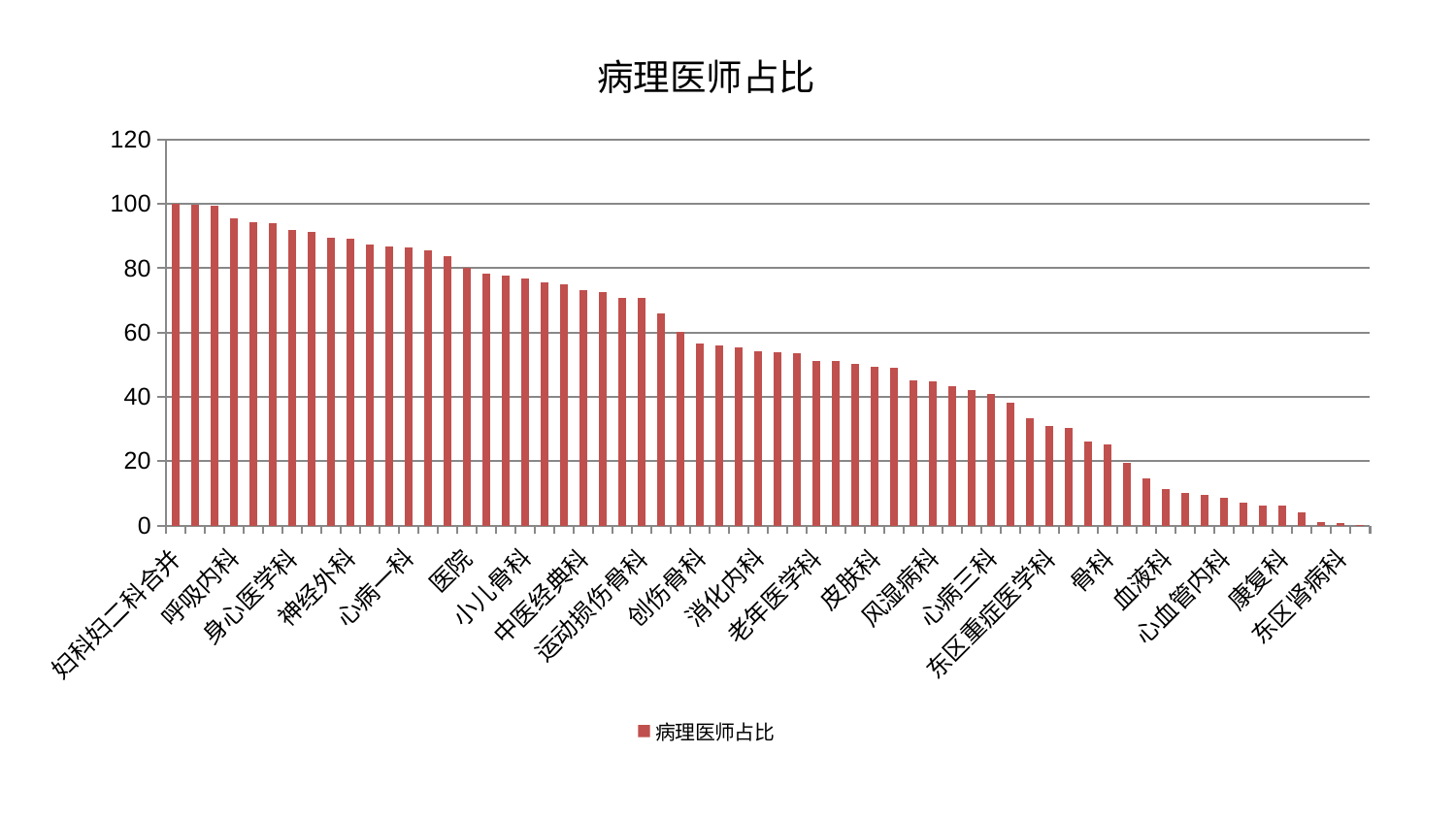

### Chart: 病理医师占比

| Category | 病理医师占比 |
|---|---|
| 妇科妇二科合并 | 99.99999999999999 |
| 小儿推拿科 | 99.77858910916525 |
| 妇科 | 99.57070703277292 |
| 呼吸内科 | 95.49123773492734 |
| 心病四科 | 94.24731118819759 |
| 综合内科 | 94.15769441340055 |
| 身心医学科 | 92.05200709527503 |
| 口腔科 | 91.38742042460859 |
| 肿瘤内科 | 89.52978103519808 |
| 神经外科 | 89.23320508219764 |
| 神经内科 | 87.37823011812269 |
| 脊柱骨科 | 86.72193040865072 |
| 心病一科 | 86.59033580119663 |
| 关节骨科 | 85.70868748481067 |
| 产科 | 83.75048743373402 |
| 医院 | 80.17836996098916 |
| 胸外科 | 78.29365054638298 |
| 儿科 | 77.82861579624254 |
| 小儿骨科 | 76.69172503301215 |
| 肛肠科 | 75.55572367834793 |
| 重症医学科 | 75.09795861201373 |
| 中医经典科 | 73.14400961964554 |
| 美容皮肤科 | 72.44464135327839 |
| 脾胃科消化科合并 | 70.86750459571452 |
| 运动损伤骨科 | 70.75771037642676 |
| 耳鼻喉科 | 66.0482911993872 |
| 脑病三科 | 60.29405261566498 |
| 创伤骨科 | 56.46827792516368 |
| 男科 | 55.93500531020615 |
| 肾病科 | 55.24572725867833 |
| 消化内科 | 54.173868454219566 |
| 眼科 | 53.734894683225086 |
| 西区重症医学科 | 53.709939547896084 |
| 老年医学科 | 51.26329885793925 |
| 妇二科 | 51.18749990455404 |
| 显微骨科 | 50.132932524831176 |
| 皮肤科 | 49.344413863843805 |
| 治未病中心 | 49.0132400728845 |
| 肾脏内科 | 45.237772858799005 |
| 风湿病科 | 44.70897587413747 |
| 心病二科 | 43.29206848547314 |
| 脑病二科 | 42.24469282901097 |
| 心病三科 | 40.90303919137598 |
| 乳腺甲状腺外科 | 38.06448141541716 |
| 普通外科 | 33.42010808006178 |
| 东区重症医学科 | 30.82460092948725 |
| 脑病一科 | 30.280079581397917 |
| 推拿科 | 26.22872401751776 |
| 骨科 | 25.326910867479576 |
| 内分泌科 | 19.530986527318166 |
| 肝病科 | 14.563393125739273 |
| 血液科 | 11.380370141206 |
| 微创骨科 | 10.253782788533643 |
| 泌尿外科 | 9.612896962713021 |
| 心血管内科 | 8.46305730653327 |
| 脾胃病科 | 7.0560496298314455 |
| 针灸科 | 6.217285721416977 |
| 康复科 | 6.076476100874307 |
| 中医外治中心 | 3.9962913750488833 |
| 肝胆外科 | 1.096757308282374 |
| 东区肾病科 | 0.8698988235072517 |
| 周围血管科 | 0.07014365009355603 |
160